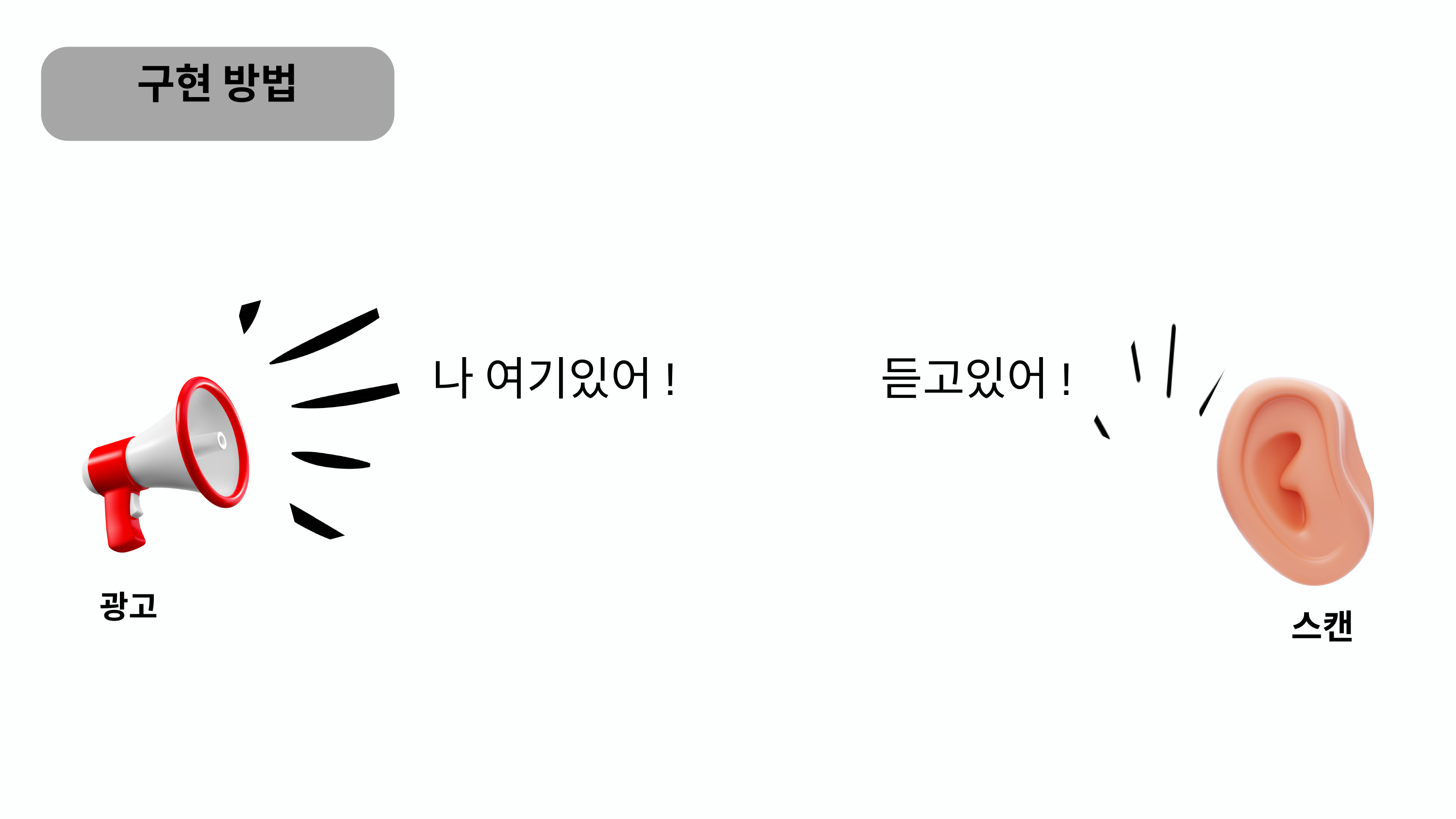

구현 방법

나 여기있어!
듣고있어!

광고

스캔